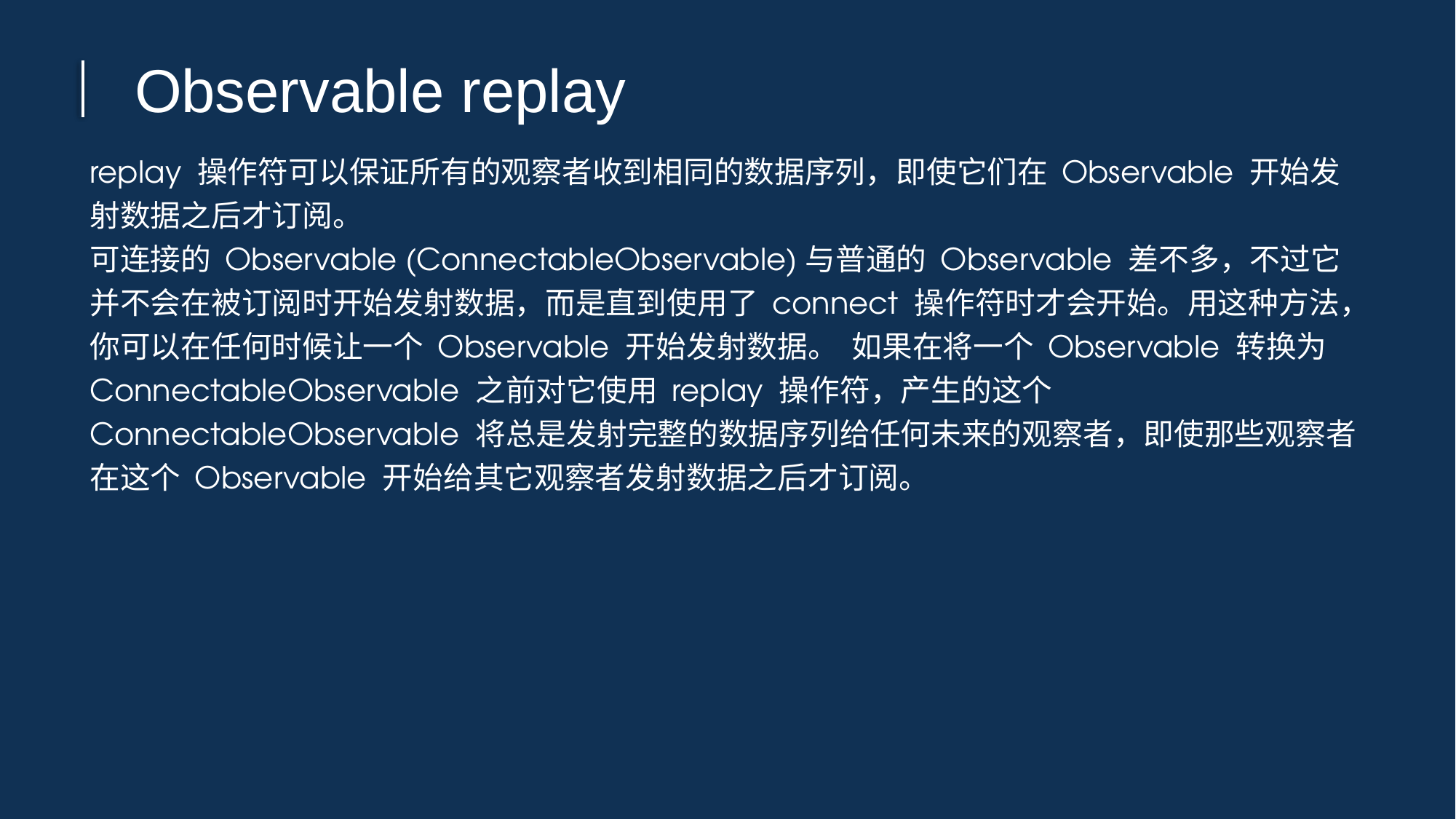

Observable replay
replay 操作符可以保证所有的观察者收到相同的数据序列，即使它们在 Observable 开始发射数据之后才订阅。
可连接的 Observable (ConnectableObservable)与普通的 Observable 差不多，不过它并不会在被订阅时开始发射数据，而是直到使用了 connect 操作符时才会开始。用这种方法，你可以在任何时候让一个 Observable 开始发射数据。  如果在将一个 Observable 转换为ConnectableObservable 之前对它使用 replay 操作符，产生的这个 ConnectableObservable 将总是发射完整的数据序列给任何未来的观察者，即使那些观察者在这个 Observable 开始给其它观察者发射数据之后才订阅。